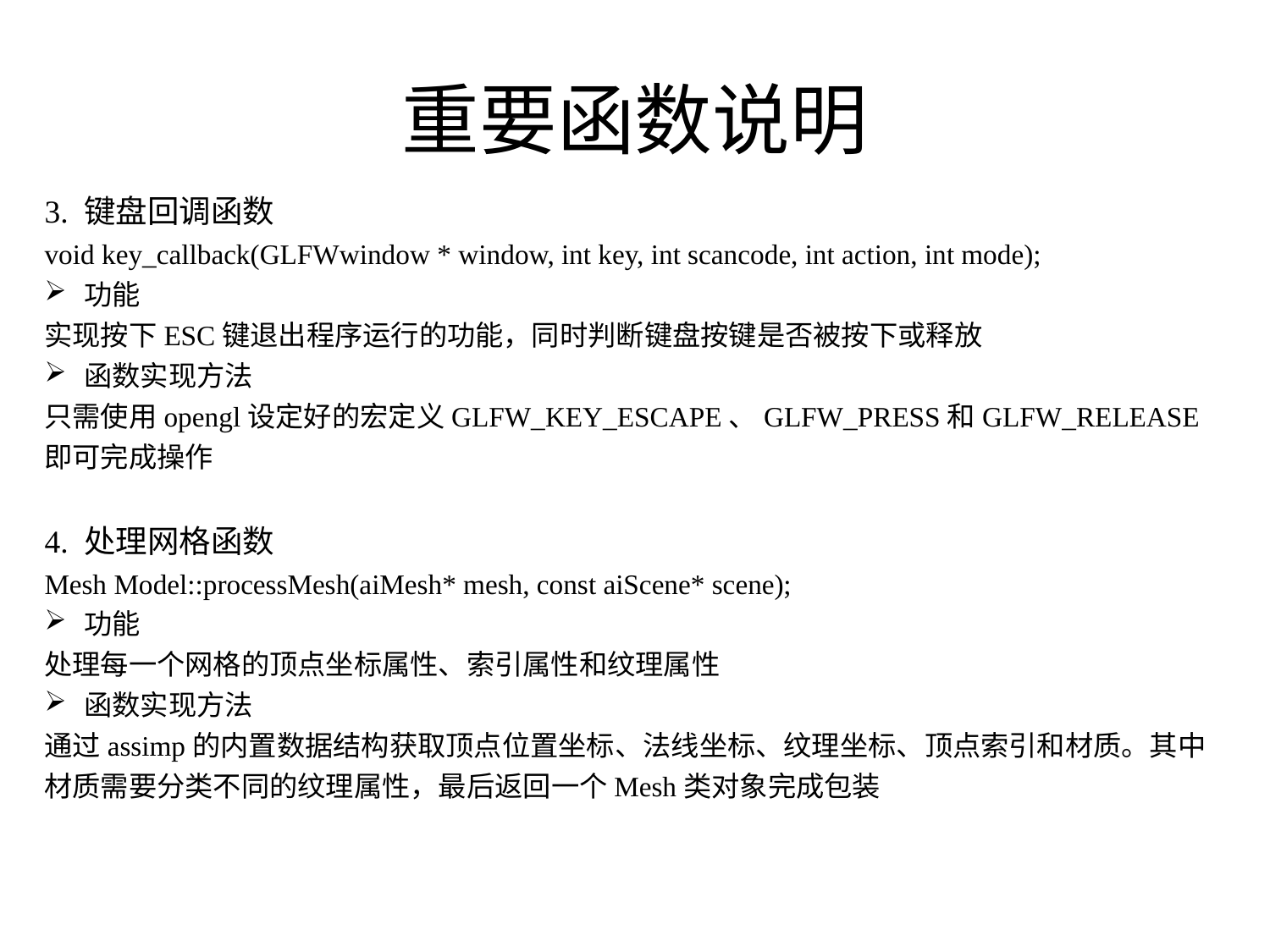

# 重要函数说明
3. 键盘回调函数
void key_callback(GLFWwindow * window, int key, int scancode, int action, int mode);
功能
实现按下ESC键退出程序运行的功能，同时判断键盘按键是否被按下或释放
函数实现方法
只需使用opengl设定好的宏定义GLFW_KEY_ESCAPE、GLFW_PRESS和GLFW_RELEASE即可完成操作

4. 处理网格函数
Mesh Model::processMesh(aiMesh* mesh, const aiScene* scene);
功能
处理每一个网格的顶点坐标属性、索引属性和纹理属性
函数实现方法
通过assimp的内置数据结构获取顶点位置坐标、法线坐标、纹理坐标、顶点索引和材质。其中材质需要分类不同的纹理属性，最后返回一个Mesh类对象完成包装
12